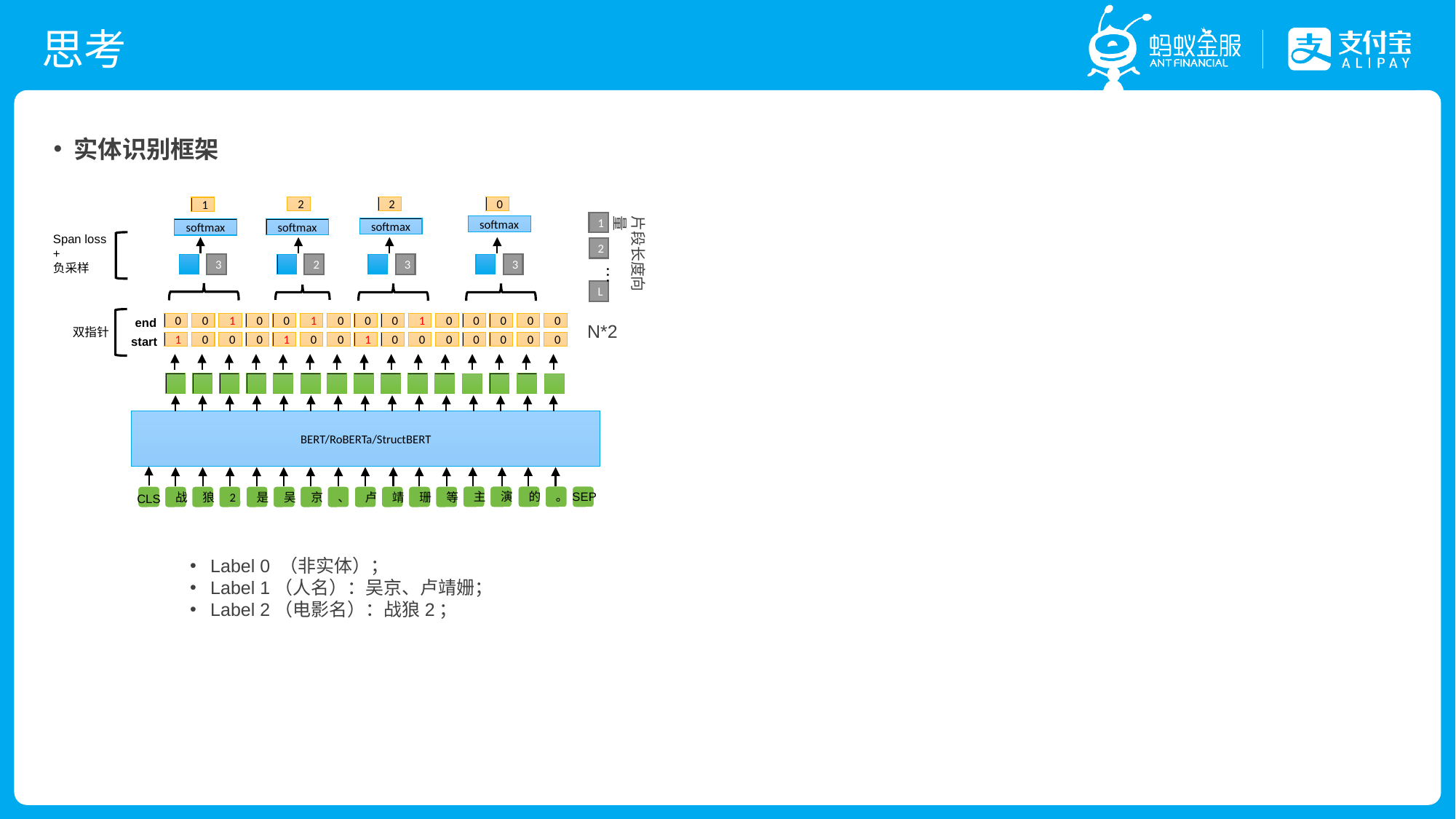

# 思考
实体识别框架
2
2
0
1
片段长度向量
1
softmax
softmax
softmax
softmax
Span loss
+
负采样

2

3

2

3

3
…

L

end
0
0
1
0
0
1
0
0
0
1
0
0
0
0
0
N*2
双指针
start
1
0
0
0
1
0
0
1
0
0
0
0
0
0
0

BERT/RoBERTa/StructBERT
SEP
CLS
主
演
的
。

战
狼
2
是
吴
京
、
卢
靖
珊
等
Label 0 （非实体）；
Label 1（人名）：吴京、卢靖姗；
Label 2（电影名）：战狼2；